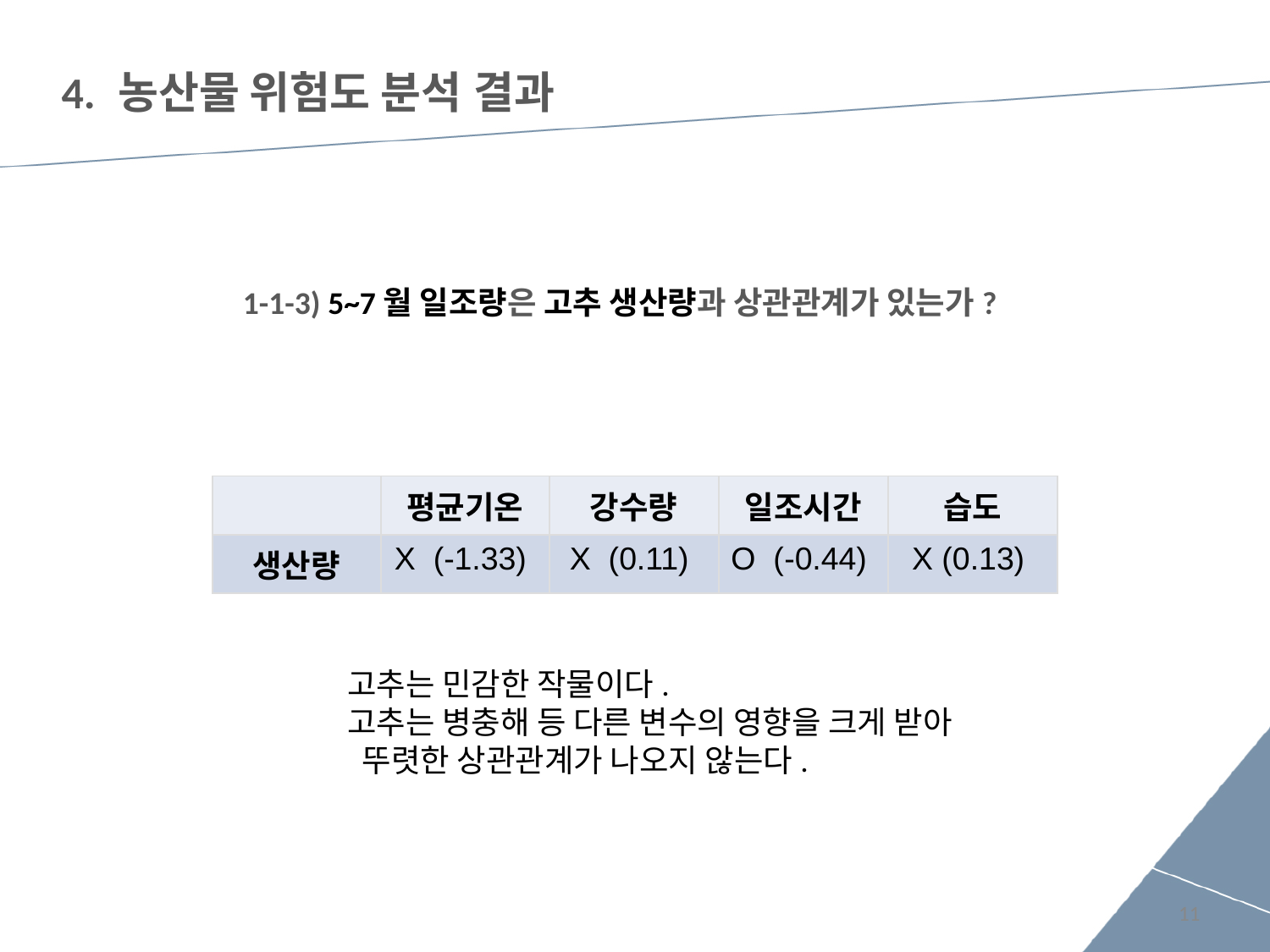

# 4. 농산물 위험도 분석 결과
1-1-3) 5~7월 일조량은 고추 생산량과 상관관계가 있는가?

|  | 평균기온 | 강수량 | 일조시간 | 습도 |
| --- | --- | --- | --- | --- |
| 생산량 | X (-1.33) | X (0.11) | O (-0.44) | X (0.13) |
고추는 민감한 작물이다.
고추는 병충해 등 다른 변수의 영향을 크게 받아
 뚜렷한 상관관계가 나오지 않는다.
11